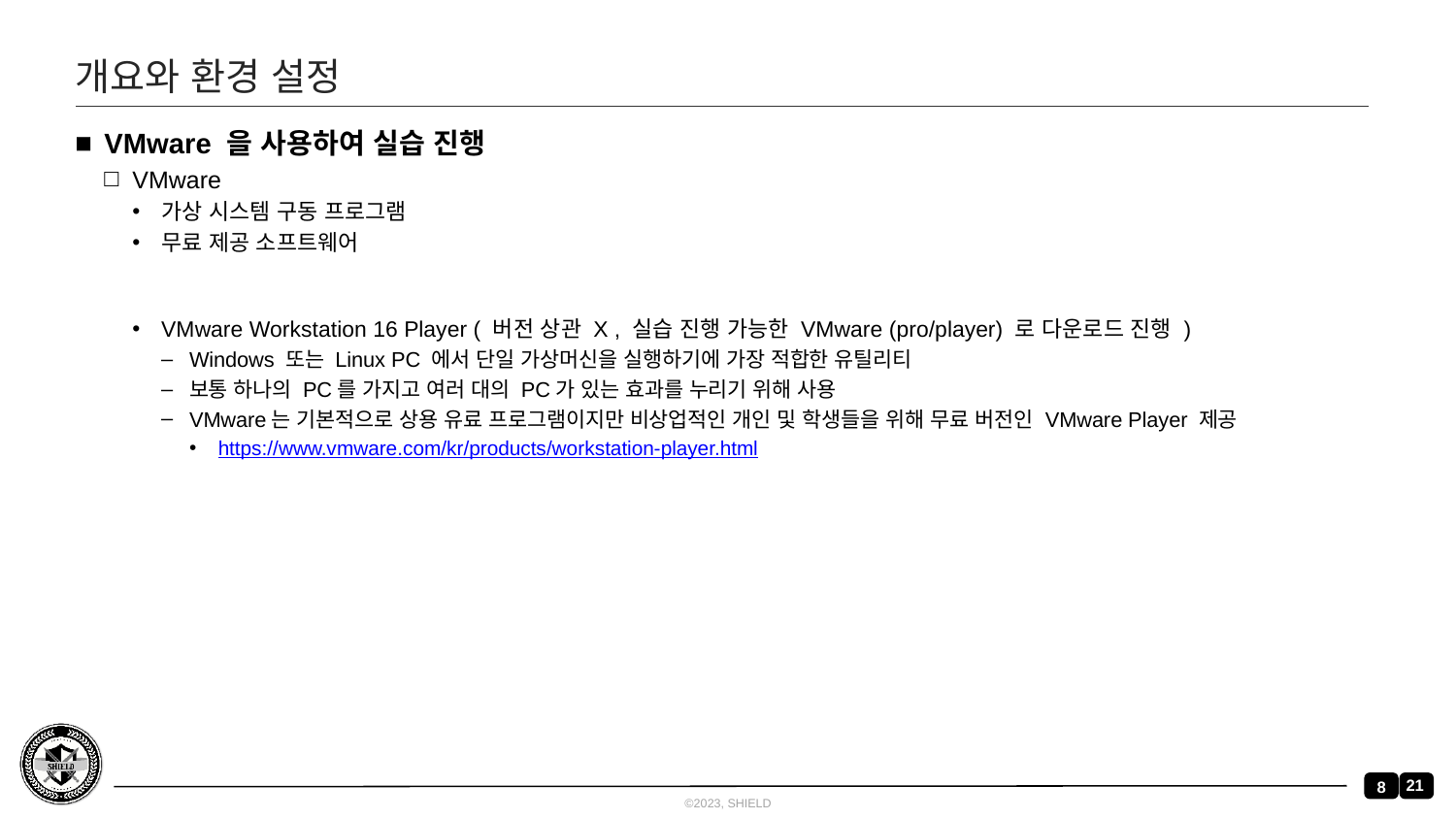

# 개요와 환경 설정
VMware 을 사용하여 실습 진행
VMware
가상 시스템 구동 프로그램
무료 제공 소프트웨어

VMware Workstation 16 Player ( 버전 상관 X , 실습 진행 가능한 VMware (pro/player) 로 다운로드 진행 )
Windows 또는 Linux PC 에서 단일 가상머신을 실행하기에 가장 적합한 유틸리티
보통 하나의 PC를 가지고 여러 대의 PC가 있는 효과를 누리기 위해 사용
VMware는 기본적으로 상용 유료 프로그램이지만 비상업적인 개인 및 학생들을 위해 무료 버전인 VMware Player 제공
https://www.vmware.com/kr/products/workstation-player.html